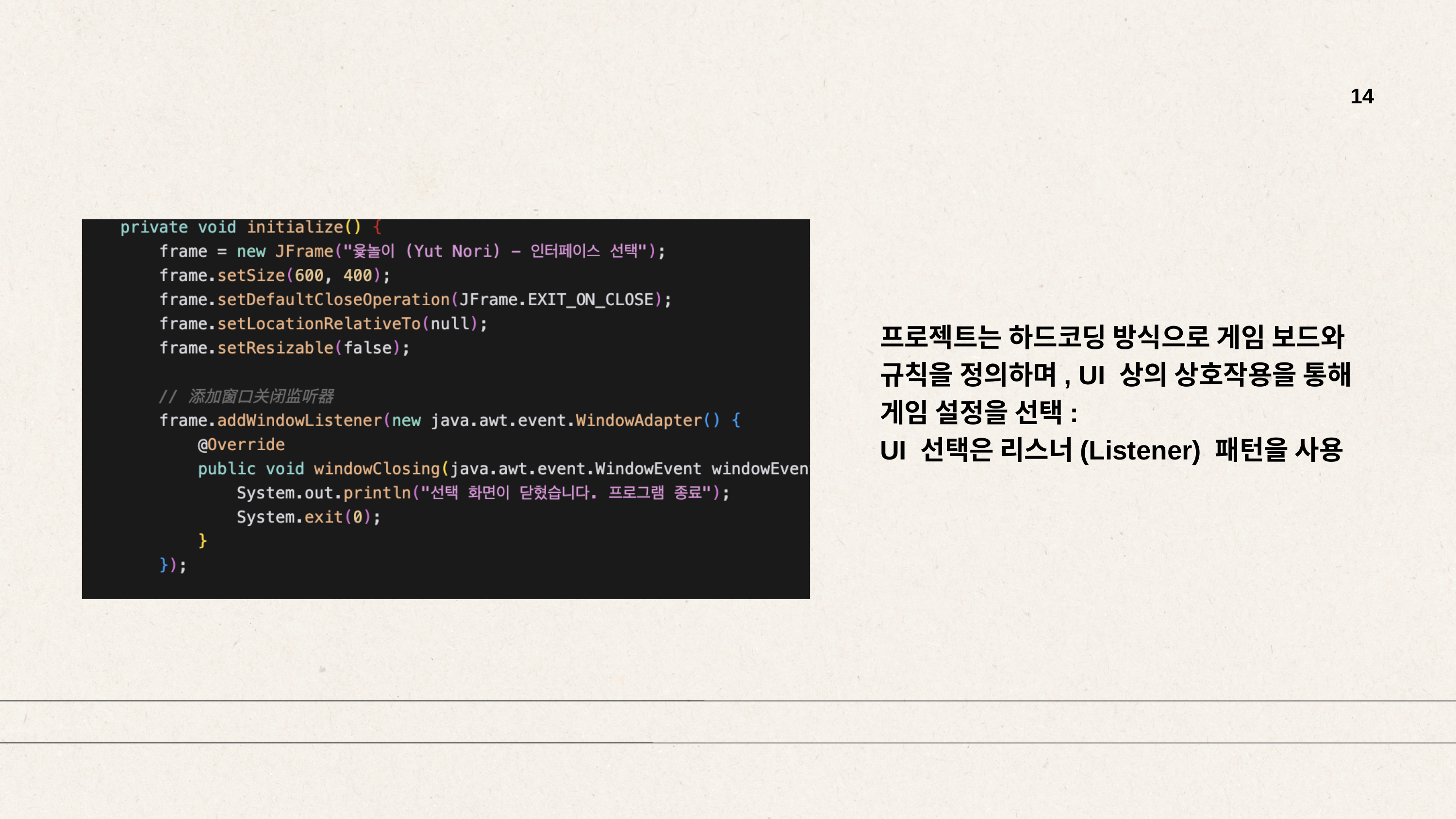

14

프로젝트는 하드코딩 방식으로 게임 보드와 규칙을 정의하며, UI 상의 상호작용을 통해 게임 설정을 선택:
UI 선택은 리스너(Listener) 패턴을 사용